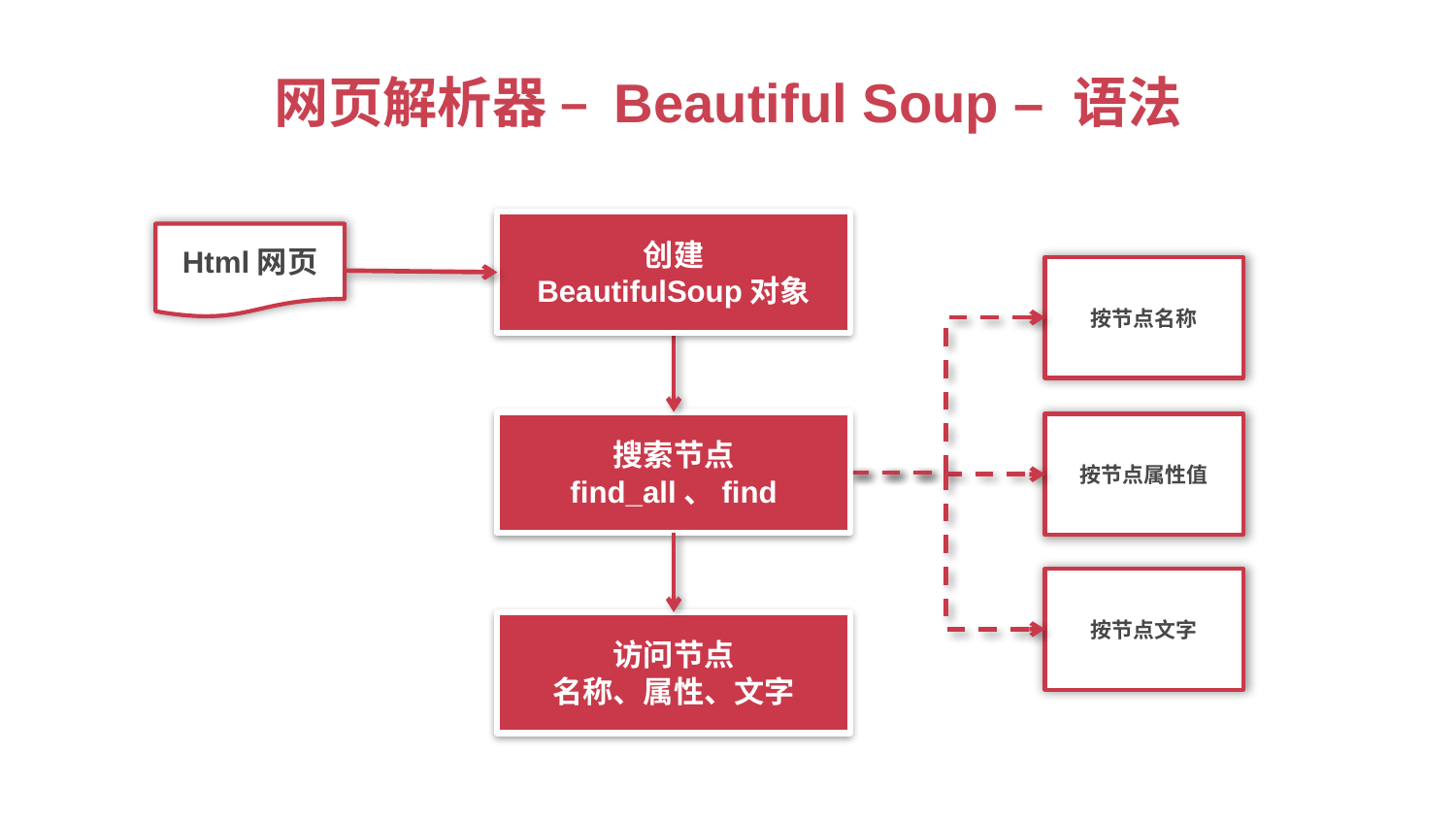

# 网页解析器 – Beautiful Soup – 语法
创建
BeautifulSoup对象
Html网页
按节点名称
搜索节点
find_all、find
按节点属性值
按节点文字
访问节点
名称、属性、文字